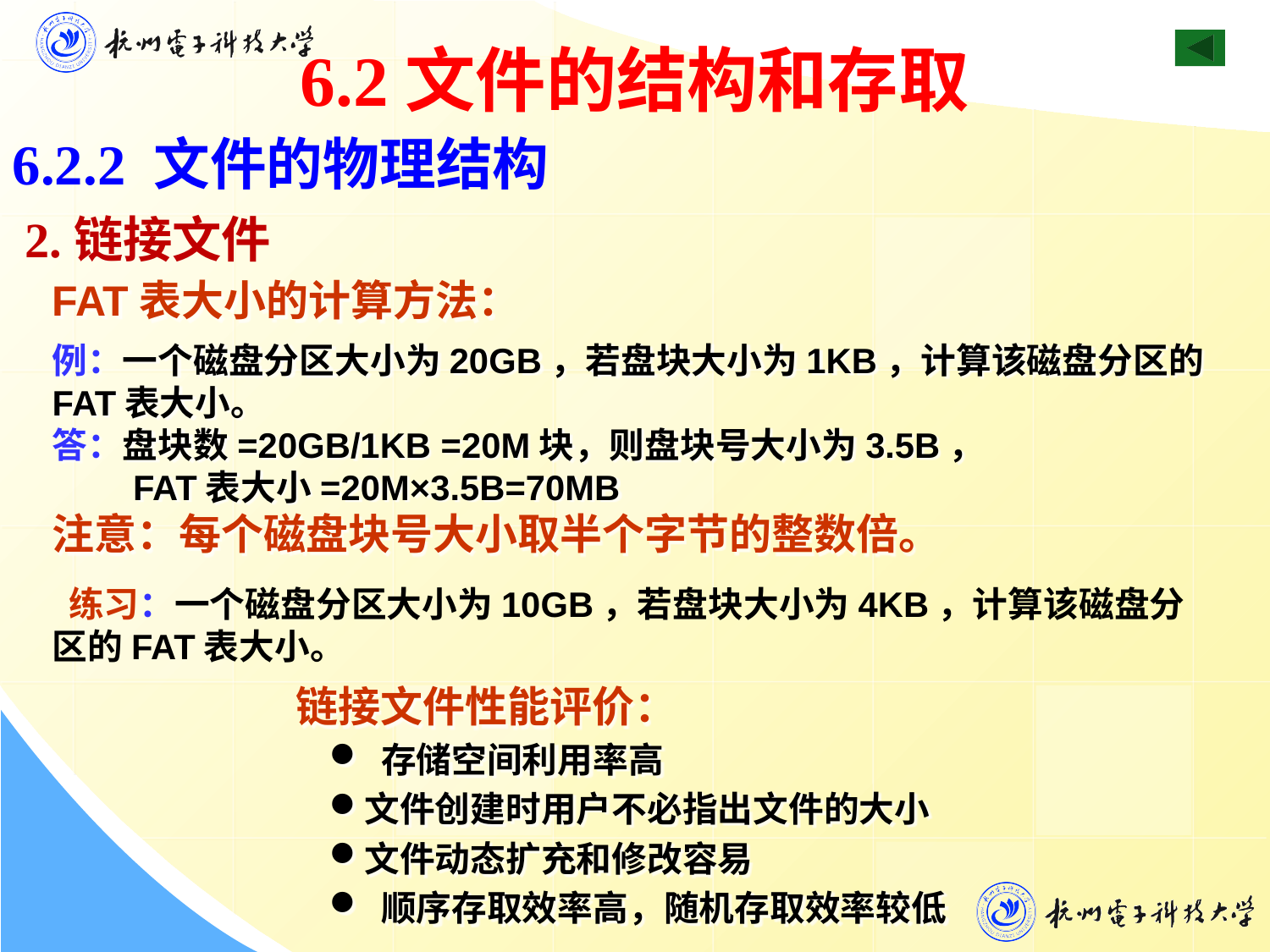

6.2文件的结构和存取

6.2.2 文件的物理结构
 2.链接文件

FAT表大小的计算方法：
例：一个磁盘分区大小为20GB，若盘块大小为1KB，计算该磁盘分区的    FAT表大小。
答：盘块数=20GB/1KB =20M块，则盘块号大小为3.5B，
         FAT表大小=20M×3.5B=70MB
注意：每个磁盘块号大小取半个字节的整数倍。
 练习：一个磁盘分区大小为10GB，若盘块大小为4KB，计算该磁盘分区的FAT表大小。
链接文件性能评价：
 存储空间利用率高
文件创建时用户不必指出文件的大小
文件动态扩充和修改容易
 顺序存取效率高，随机存取效率较低